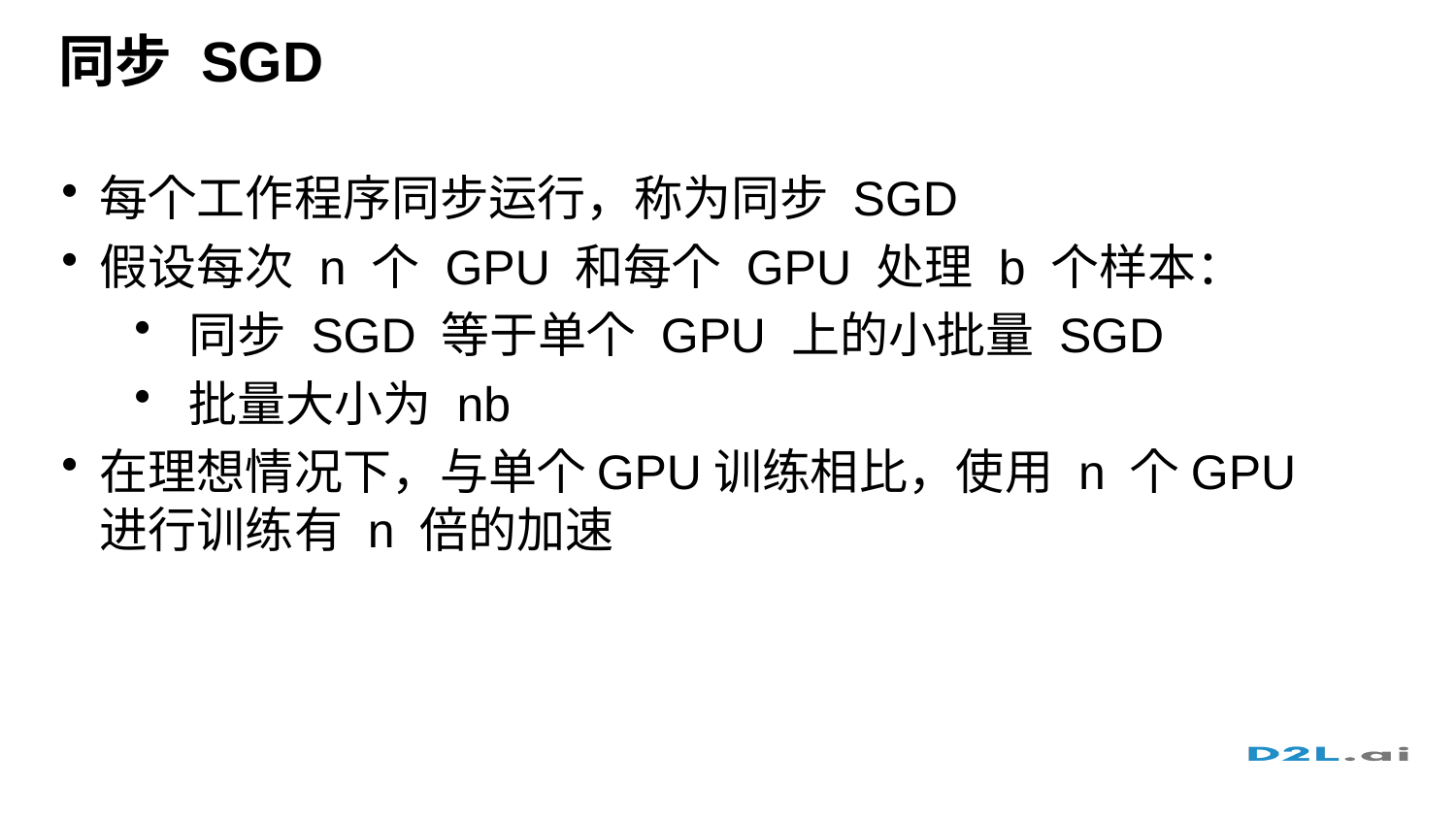

# 同步 SGD
每个工作程序同步运行，称为同步 SGD
假设每次 n 个 GPU 和每个 GPU 处理 b 个样本：
同步 SGD 等于单个 GPU 上的小批量 SGD
批量大小为 nb
在理想情况下，与单个GPU训练相比，使用 n 个GPU进行训练有 n 倍的加速